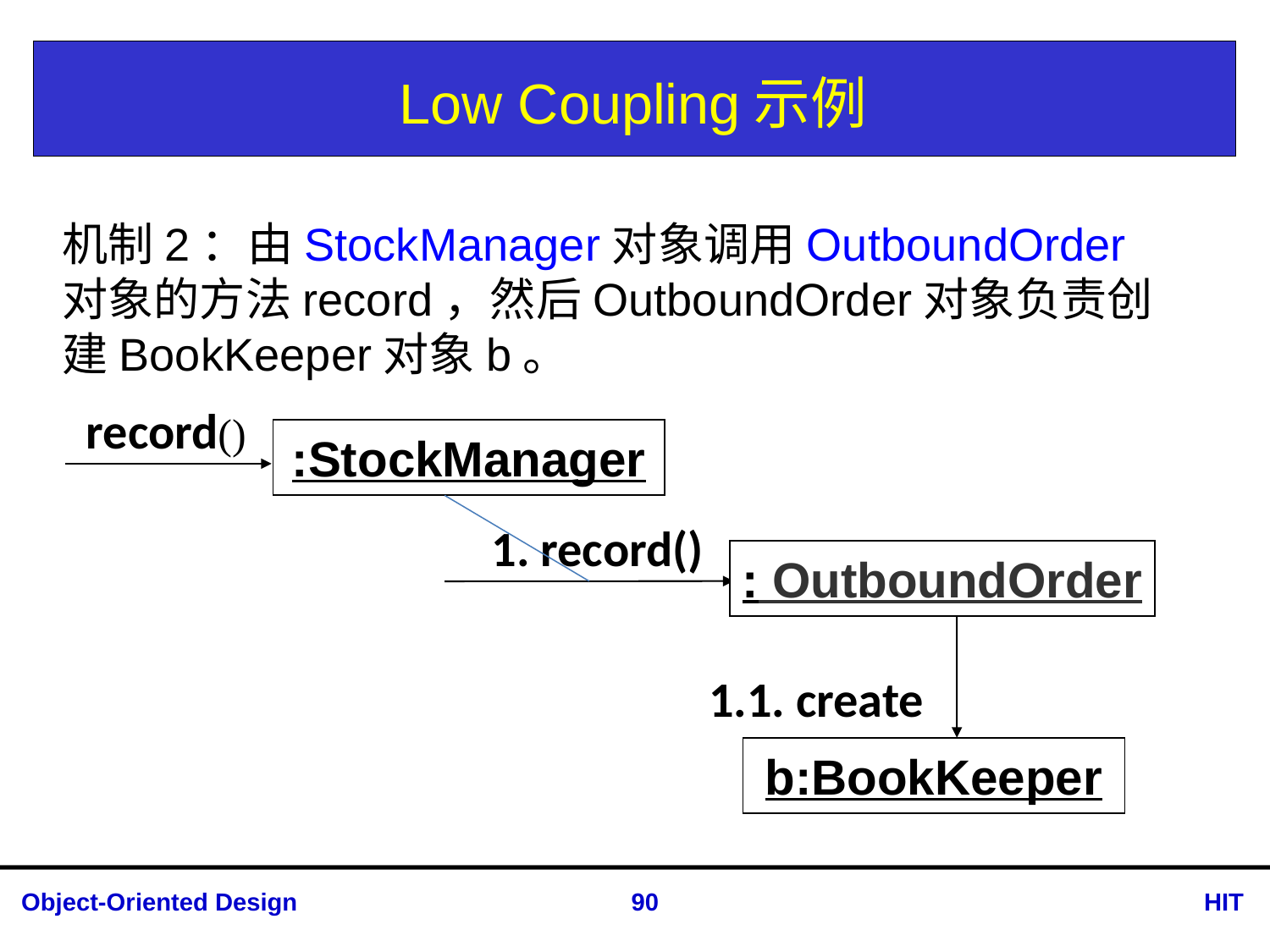

# Low Coupling示例
机制2：由StockManager对象调用OutboundOrder对象的方法record，然后OutboundOrder对象负责创建BookKeeper对象b。
record()
:StockManager
1. record()
: OutboundOrder

1.1. create
b:BookKeeper